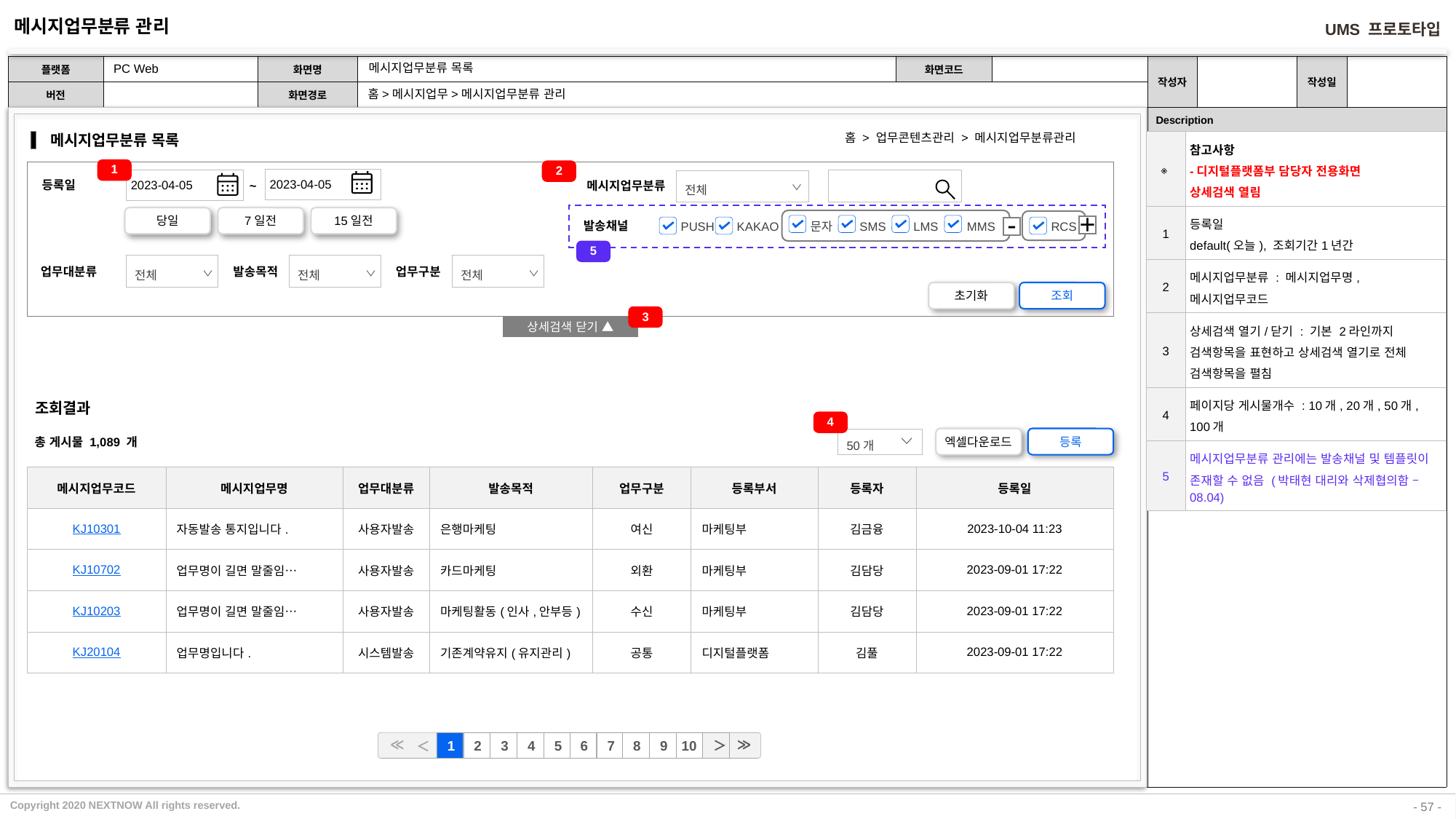

메시지업무분류 관리
PC Web
메시지업무분류 목록

홈>메시지업무>메시지업무분류 관리
홈 > 업무콘텐츠관리 > 메시지업무분류관리
메시지업무분류 목록

| ※ | 참고사항 -디지털플랫폼부 담당자 전용화면 상세검색 열림 |
| --- | --- |
| 1 | 등록일 default(오늘), 조회기간1년간 |
| 2 | 메시지업무분류 : 메시지업무명, 메시지업무코드 |
| 3 | 상세검색 열기/닫기 : 기본 2라인까지 검색항목을 표현하고 상세검색 열기로 전체 검색항목을 펼침 |
| 4 | 페이지당 게시물개수 : 10개, 20개, 50개, 100개 |
| 5 | 메시지업무분류 관리에는 발송채널 및 템플릿이 존재할 수 없음 (박태현 대리와 삭제협의함 – 08.04) |
1
2

2023-04-05
2023-04-05

~
당일
7일전
15일전

전체

등록일
메시지업무분류

문자
SMS
LMS
MMS

-

RCS
+

PUSH
KAKAO

발송채널
5
전체

전체

전체

발송목적
업무구분
업무대분류
초기화
조회
3
상세검색 닫기 ▲
조회결과
총 게시물 1,089 개
4
엑셀다운로드
등록
50개

| 메시지업무코드 | 메시지업무명 | 업무대분류 | 발송목적 | 업무구분 | 등록부서 | 등록자 | 등록일 |
| --- | --- | --- | --- | --- | --- | --- | --- |
| KJ10301 | 자동발송 통지입니다. | 사용자발송 | 은행마케팅 | 여신 | 마케팅부 | 김금융 | 2023-10-04 11:23 |
| KJ10702 | 업무명이 길면 말줄임… | 사용자발송 | 카드마케팅 | 외환 | 마케팅부 | 김담당 | 2023-09-01 17:22 |
| KJ10203 | 업무명이 길면 말줄임… | 사용자발송 | 마케팅활동(인사,안부등) | 수신 | 마케팅부 | 김담당 | 2023-09-01 17:22 |
| KJ20104 | 업무명입니다. | 시스템발송 | 기존계약유지(유지관리) | 공통 | 디지털플랫폼 | 김풀 | 2023-09-01 17:22 |
≪
≫

＜
1
2
3
4
5
6
7
8
9
10
＞